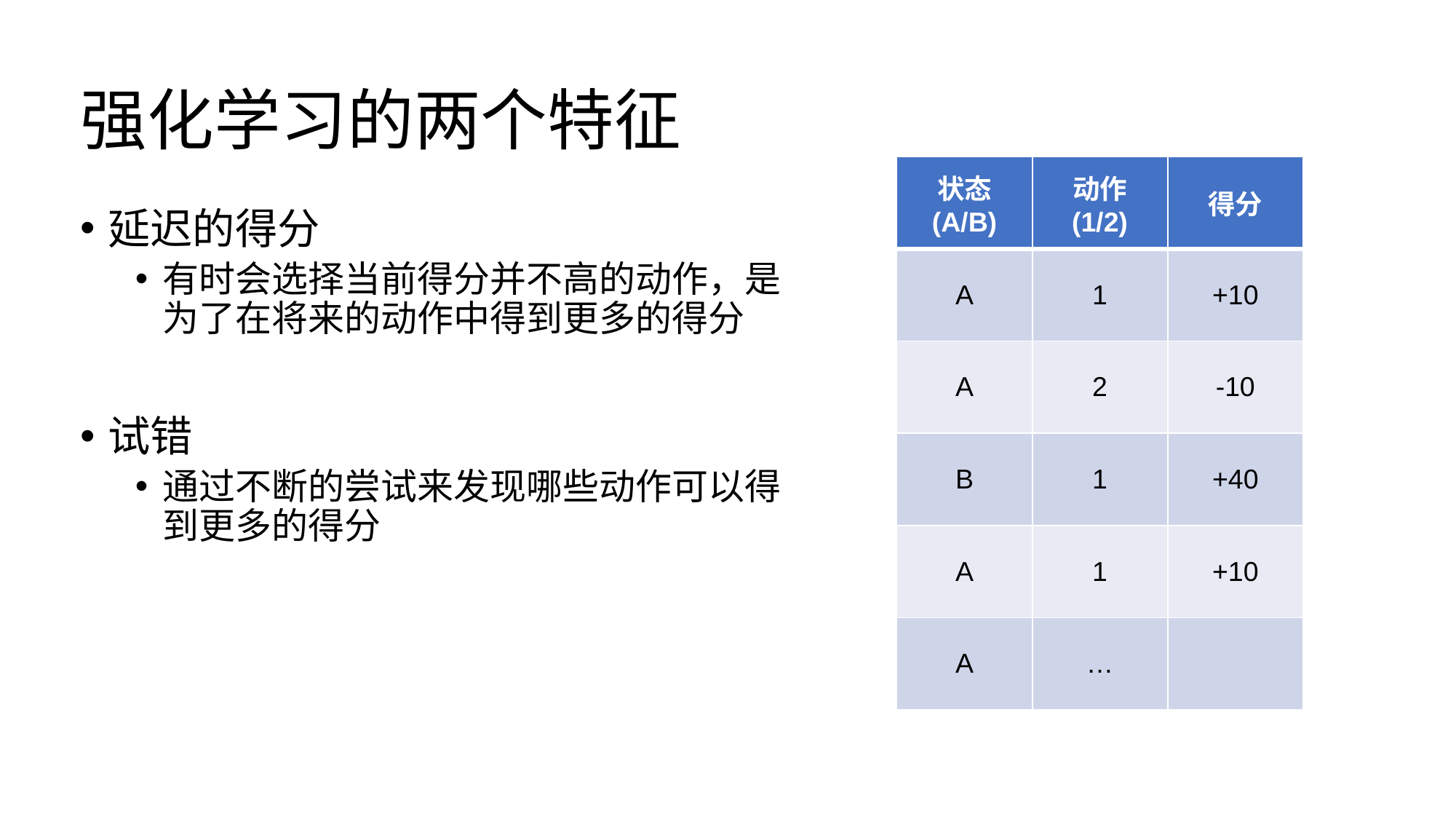

# 强化学习的两个特征
| 状态 (A/B) | 动作 (1/2) | 得分 |
| --- | --- | --- |
| A | 1 | +10 |
| A | 2 | -10 |
| B | 1 | +40 |
| A | 1 | +10 |
| A | … |  |
延迟的得分
有时会选择当前得分并不高的动作，是为了在将来的动作中得到更多的得分

试错
通过不断的尝试来发现哪些动作可以得到更多的得分